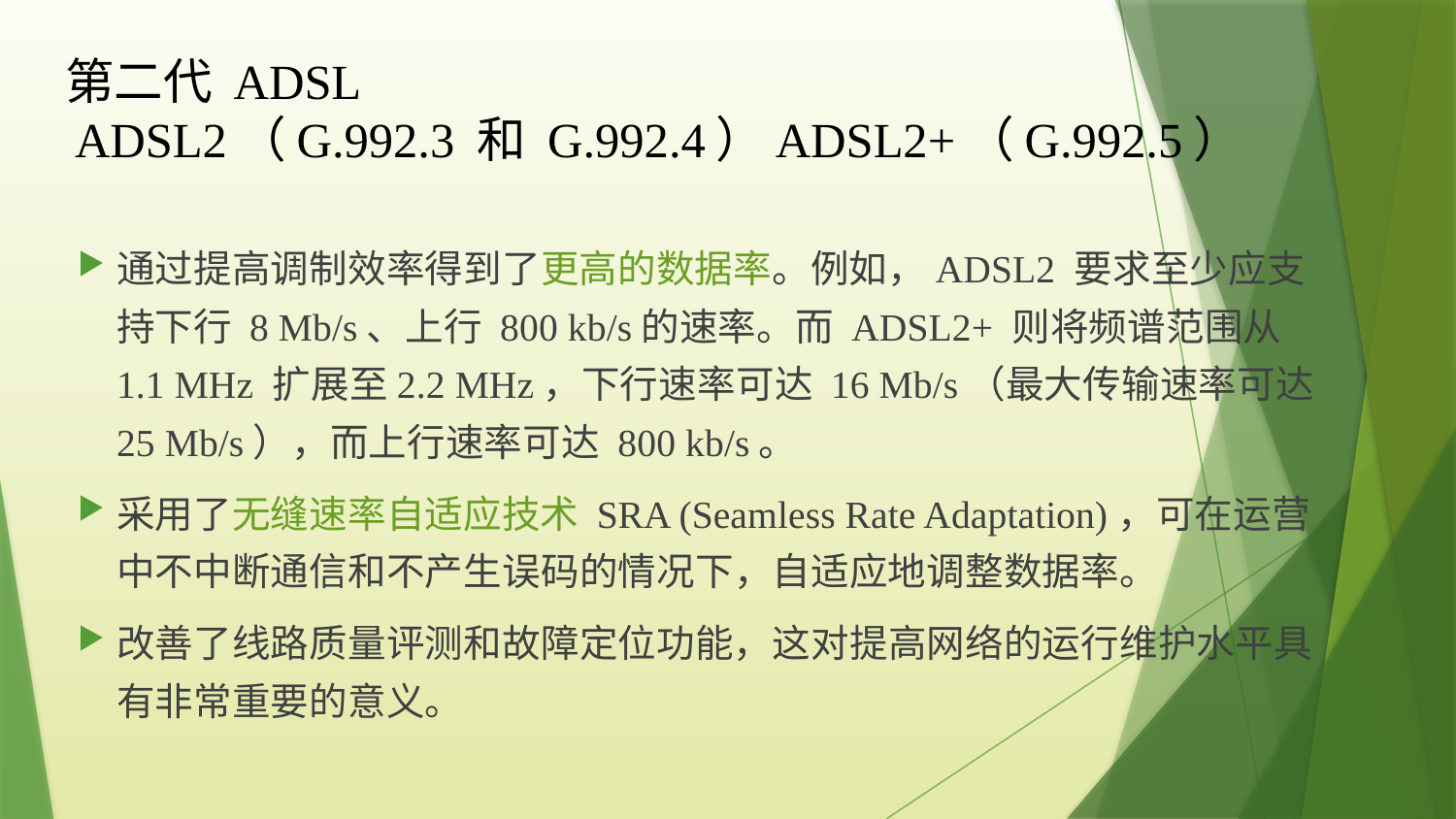

# 第二代 ADSL ADSL2（G.992.3 和 G.992.4）ADSL2+（G.992.5）
通过提高调制效率得到了更高的数据率。例如，ADSL2 要求至少应支持下行 8 Mb/s、上行 800 kb/s的速率。而 ADSL2+ 则将频谱范围从 1.1 MHz 扩展至2.2 MHz，下行速率可达 16 Mb/s（最大传输速率可达25 Mb/s），而上行速率可达 800 kb/s。
采用了无缝速率自适应技术 SRA (Seamless Rate Adaptation)，可在运营中不中断通信和不产生误码的情况下，自适应地调整数据率。
改善了线路质量评测和故障定位功能，这对提高网络的运行维护水平具有非常重要的意义。